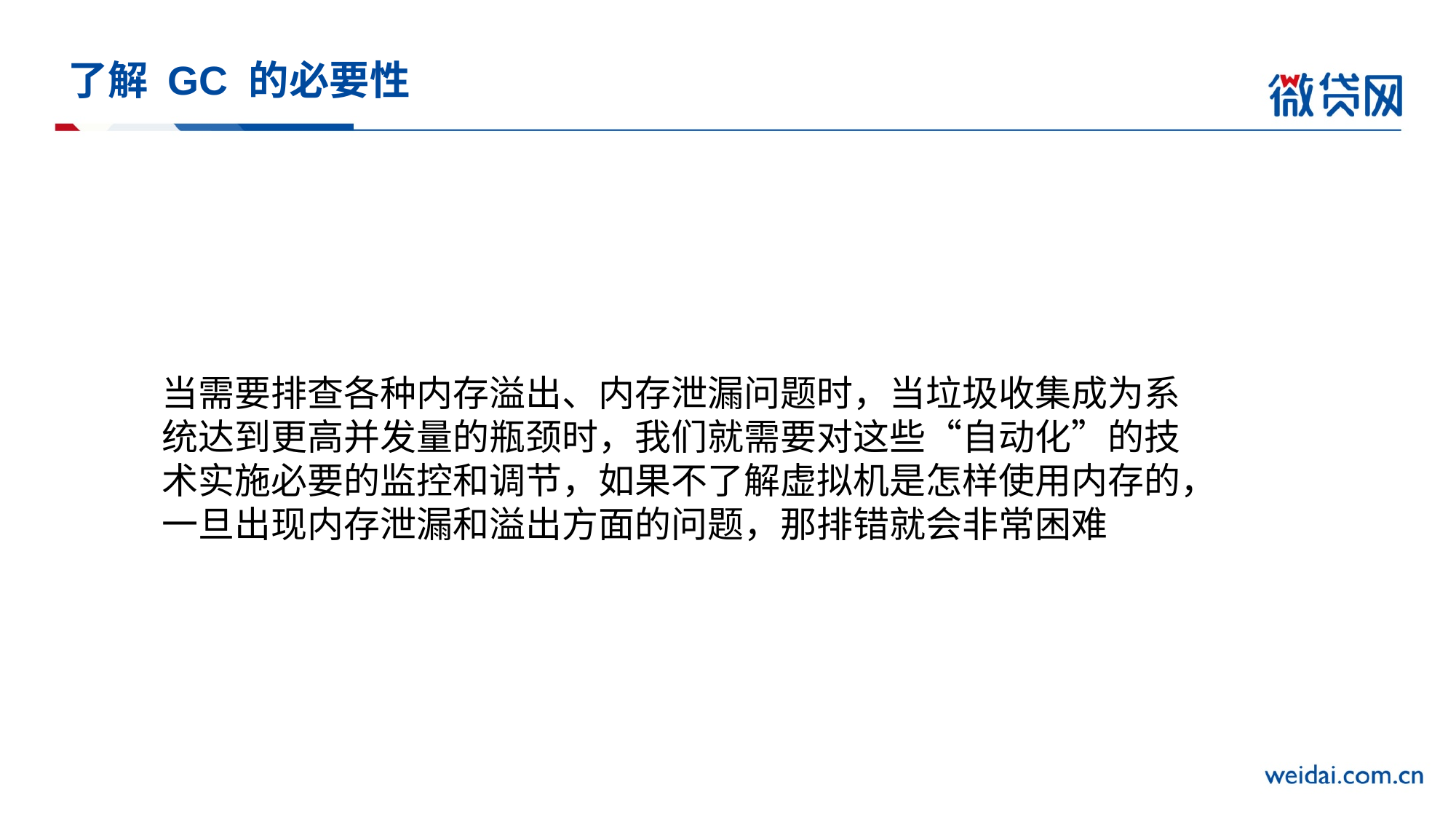

# 了解 GC 的必要性
当需要排查各种内存溢出、内存泄漏问题时，当垃圾收集成为系统达到更高并发量的瓶颈时，我们就需要对这些“自动化”的技术实施必要的监控和调节，如果不了解虚拟机是怎样使用内存的，一旦出现内存泄漏和溢出方面的问题，那排错就会非常困难